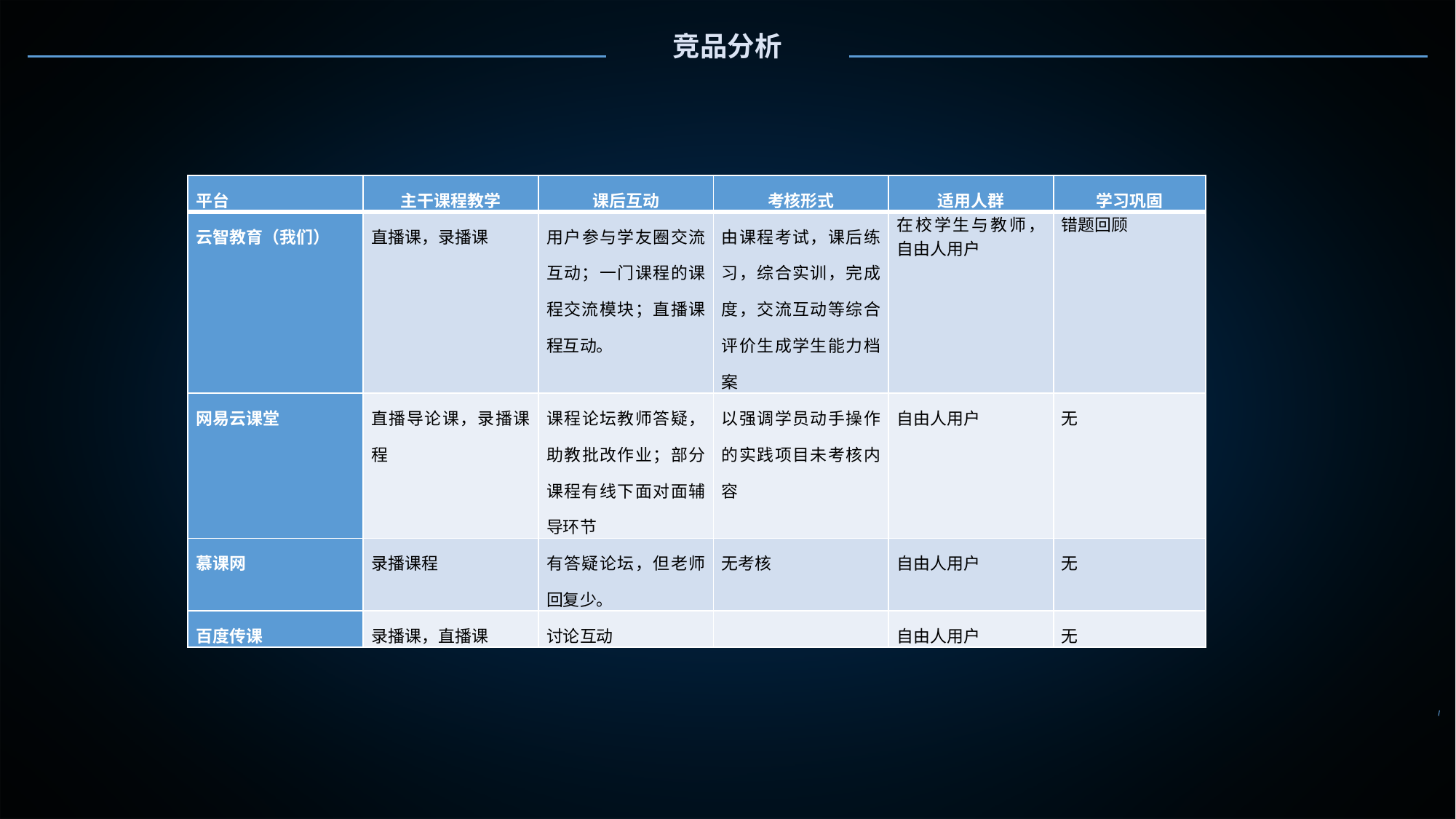

竞品分析
| 平台 | 主干课程教学 | 课后互动 | 考核形式 | 适用人群 | 学习巩固 |
| --- | --- | --- | --- | --- | --- |
| 云智教育（我们） | 直播课，录播课 | 用户参与学友圈交流互动；一门课程的课程交流模块；直播课程互动。 | 由课程考试，课后练习，综合实训，完成度，交流互动等综合评价生成学生能力档案 | 在校学生与教师，自由人用户 | 错题回顾 |
| 网易云课堂 | 直播导论课，录播课程 | 课程论坛教师答疑，助教批改作业；部分课程有线下面对面辅导环节 | 以强调学员动手操作的实践项目未考核内容 | 自由人用户 | 无 |
| 慕课网 | 录播课程 | 有答疑论坛，但老师回复少。 | 无考核 | 自由人用户 | 无 |
| 百度传课 | 录播课，直播课 | 讨论互动 |  | 自由人用户 | 无 |